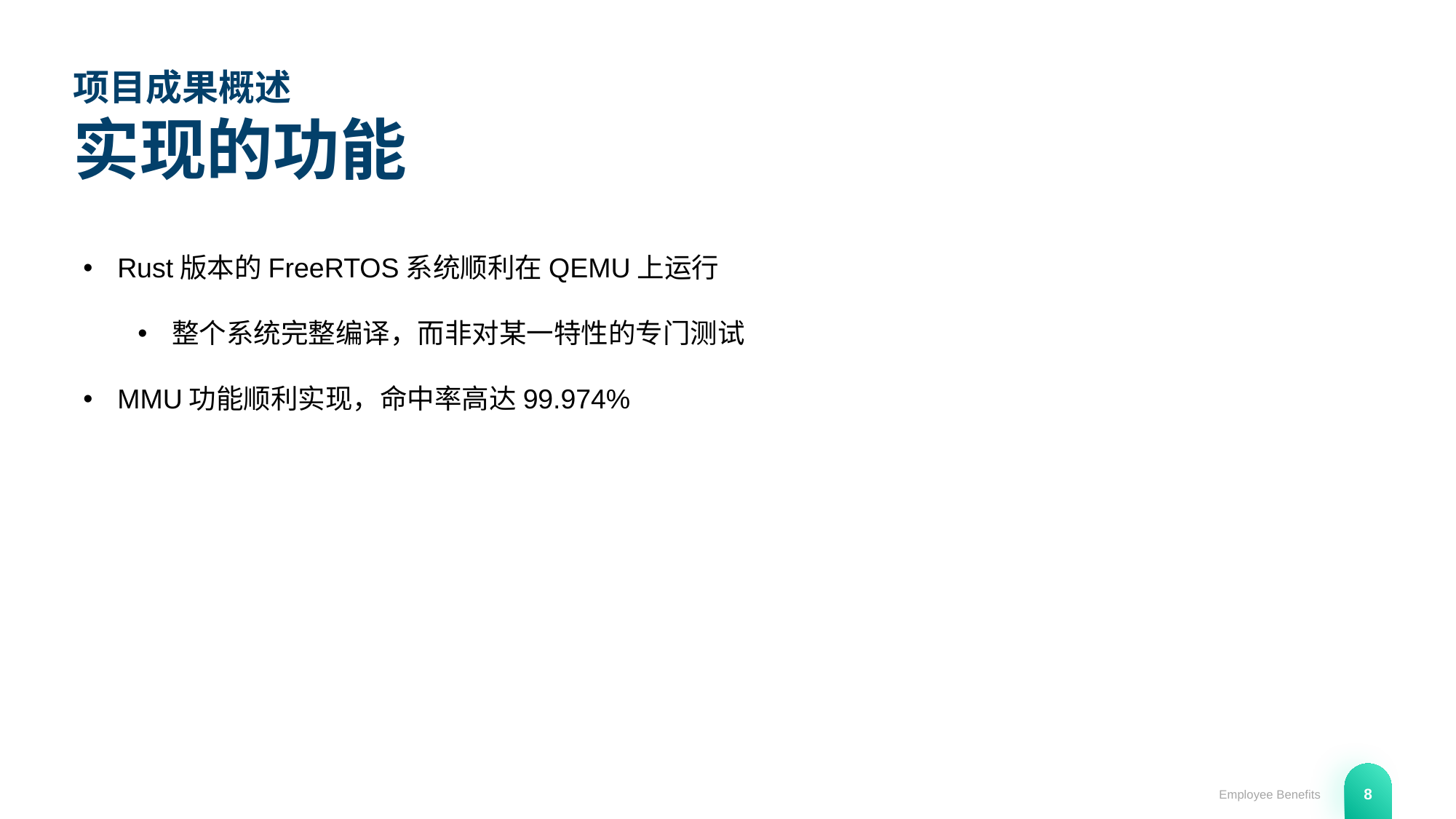

项目成果概述
实现的功能
Rust版本的FreeRTOS系统顺利在QEMU上运行
整个系统完整编译，而非对某一特性的专门测试
MMU功能顺利实现，命中率高达99.974%